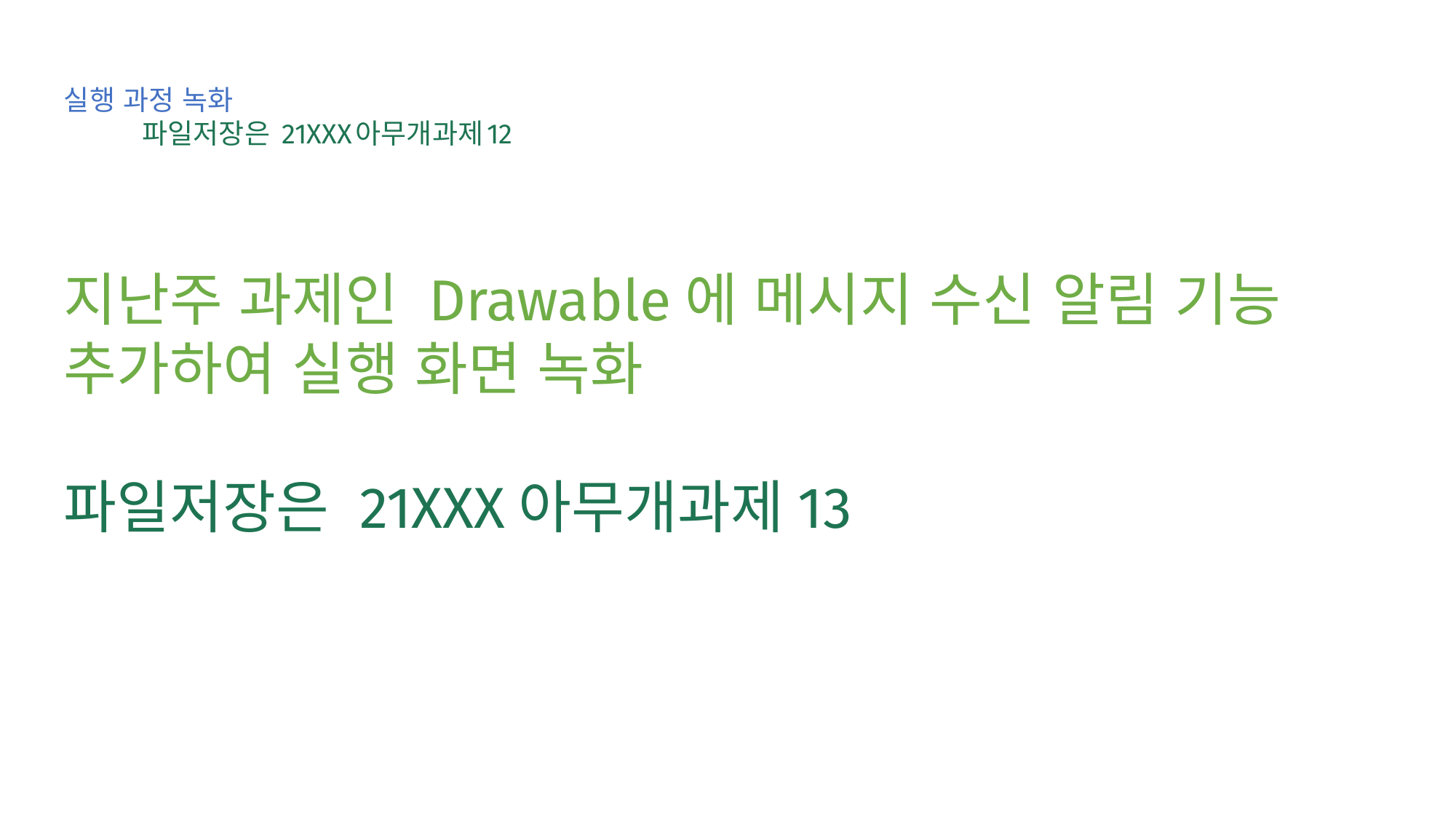

# 실행 과정 녹화 파일저장은 21XXX아무개과제12
지난주 과제인 Drawable에 메시지 수신 알림 기능 추가하여 실행 화면 녹화

파일저장은 21XXX아무개과제13